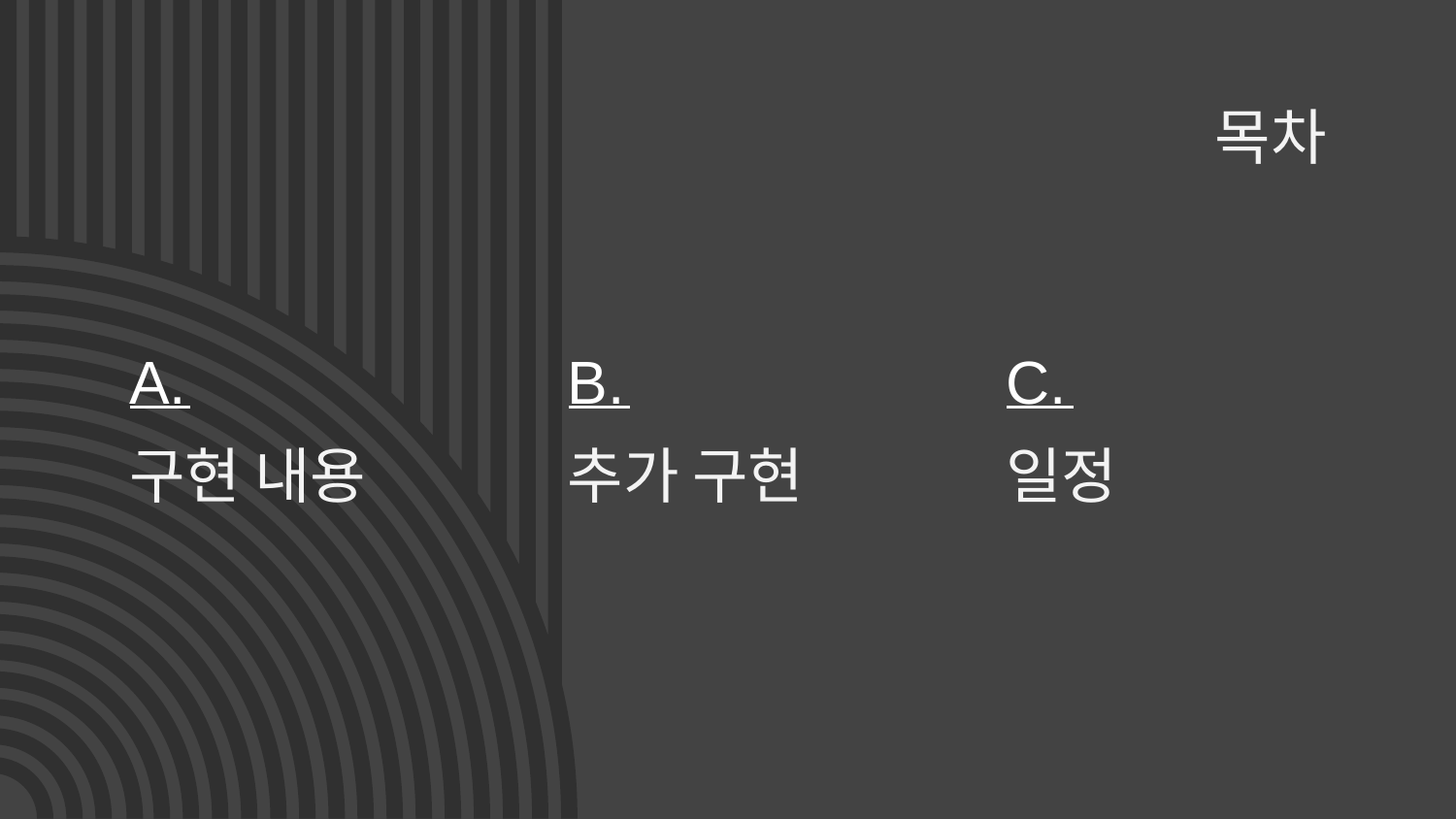

# 목차
A.
B.
C.
구현 내용
추가 구현
일정